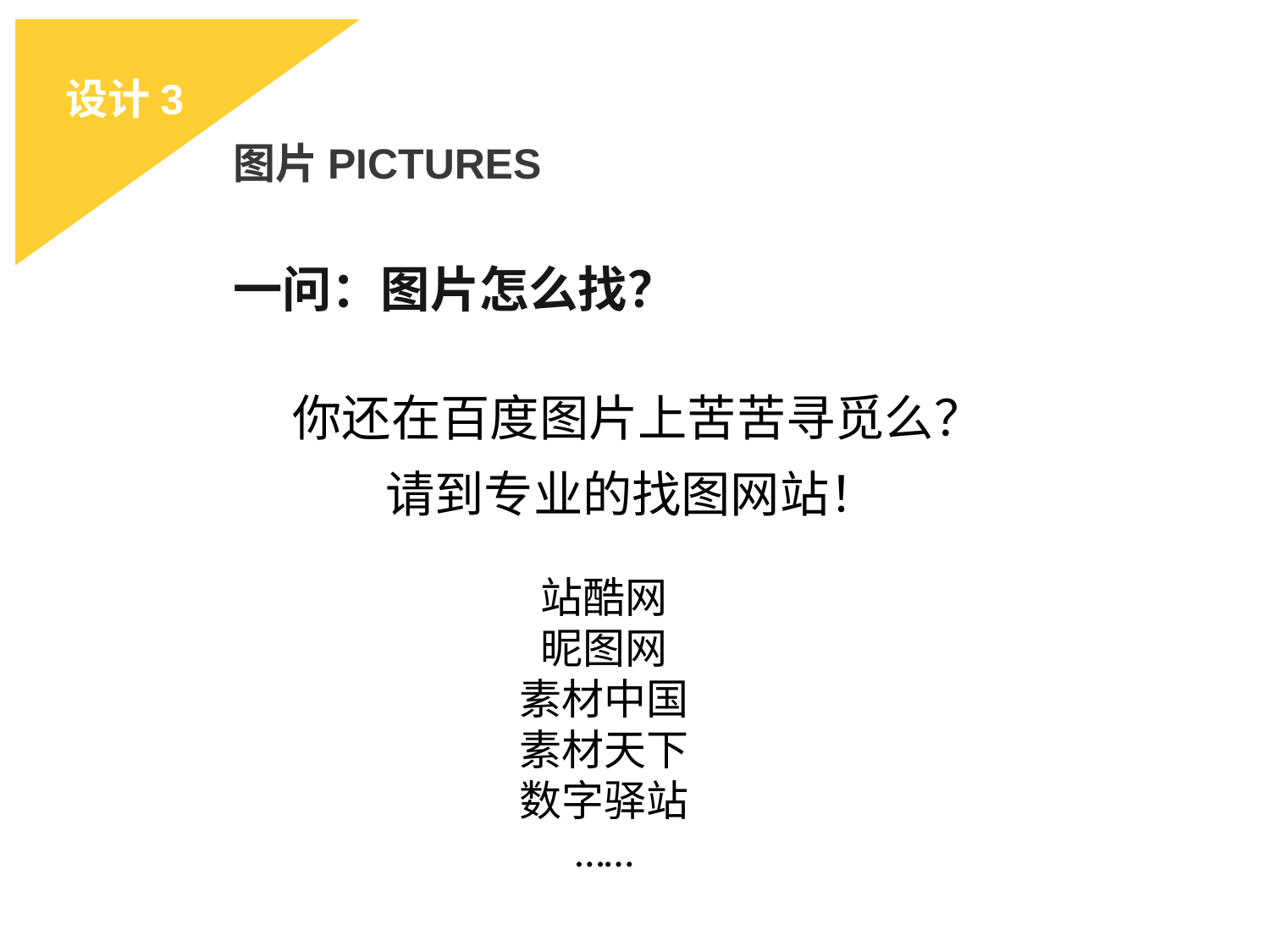

设计3
图片PICTURES
一问：图片怎么找？
你还在百度图片上苦苦寻觅么？
请到专业的找图网站！
站酷网
昵图网
素材中国
素材天下
数字驿站
……